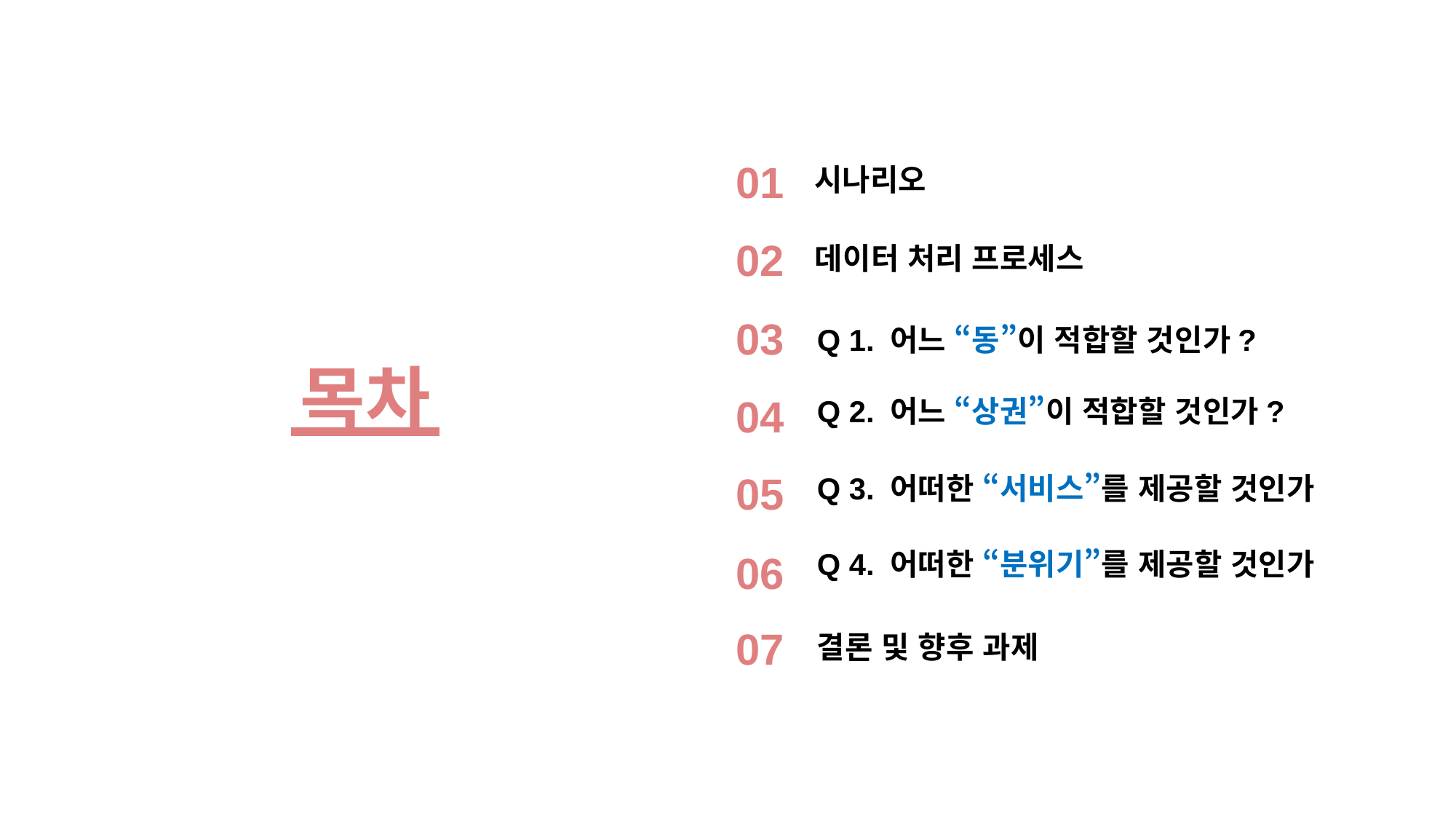

01
시나리오
02
데이터 처리 프로세스
03
Q 1. 어느 “동”이 적합할 것인가?
04
Q 2. 어느 “상권”이 적합할 것인가?
05
Q 3. 어떠한 “서비스”를 제공할 것인가
06
Q 4. 어떠한 “분위기”를 제공할 것인가
07
결론 및 향후 과제
목차